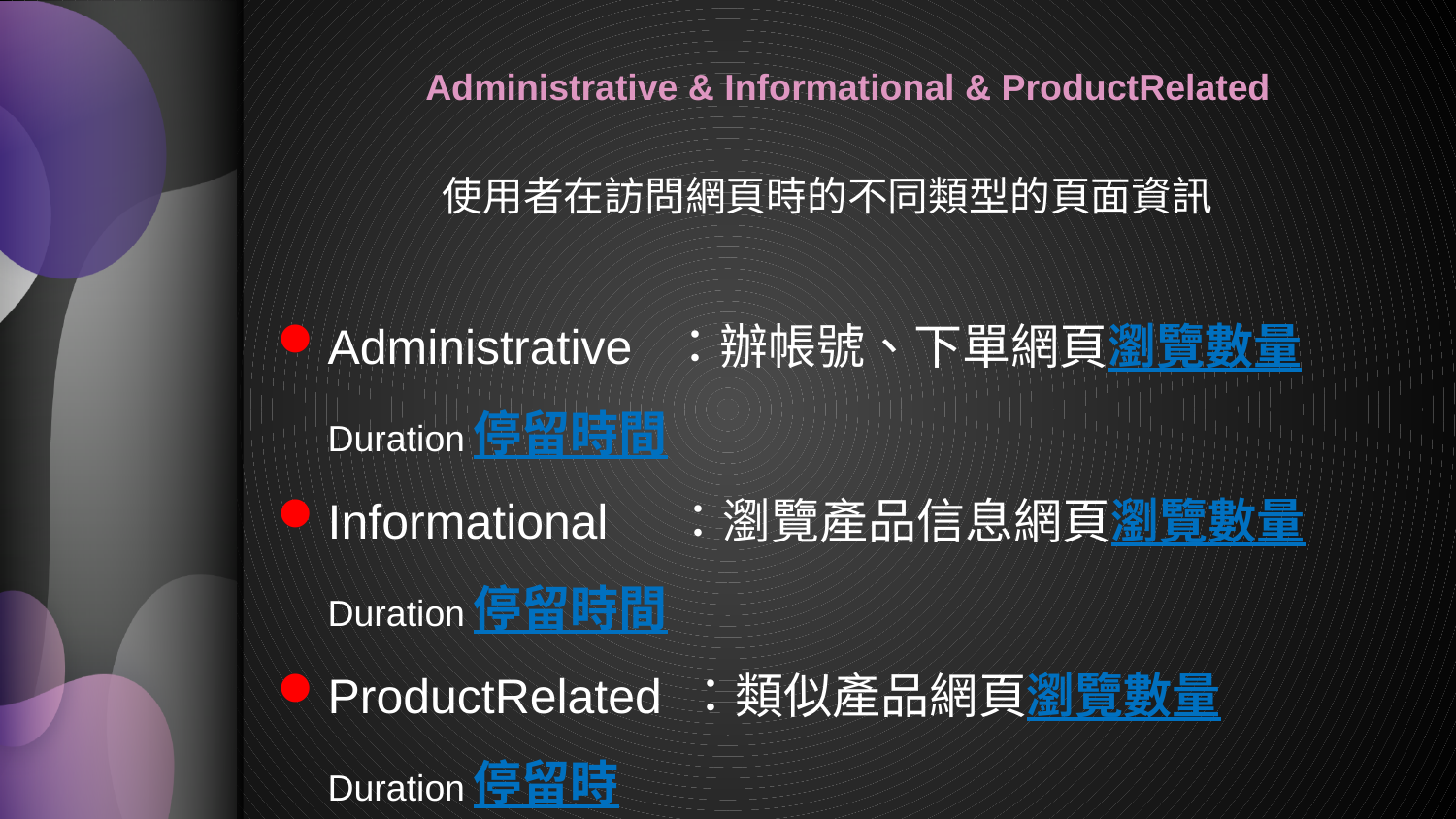

# Administrative & Informational & ProductRelated
使用者在訪問網頁時的不同類型的頁面資訊

Administrative  ：辦帳號、下單網頁瀏覽數量  Duration停留時間
Informational    ：瀏覽產品信息網頁瀏覽數量  Duration停留時間
ProductRelated ：類似產品網頁瀏覽數量          Duration停留時